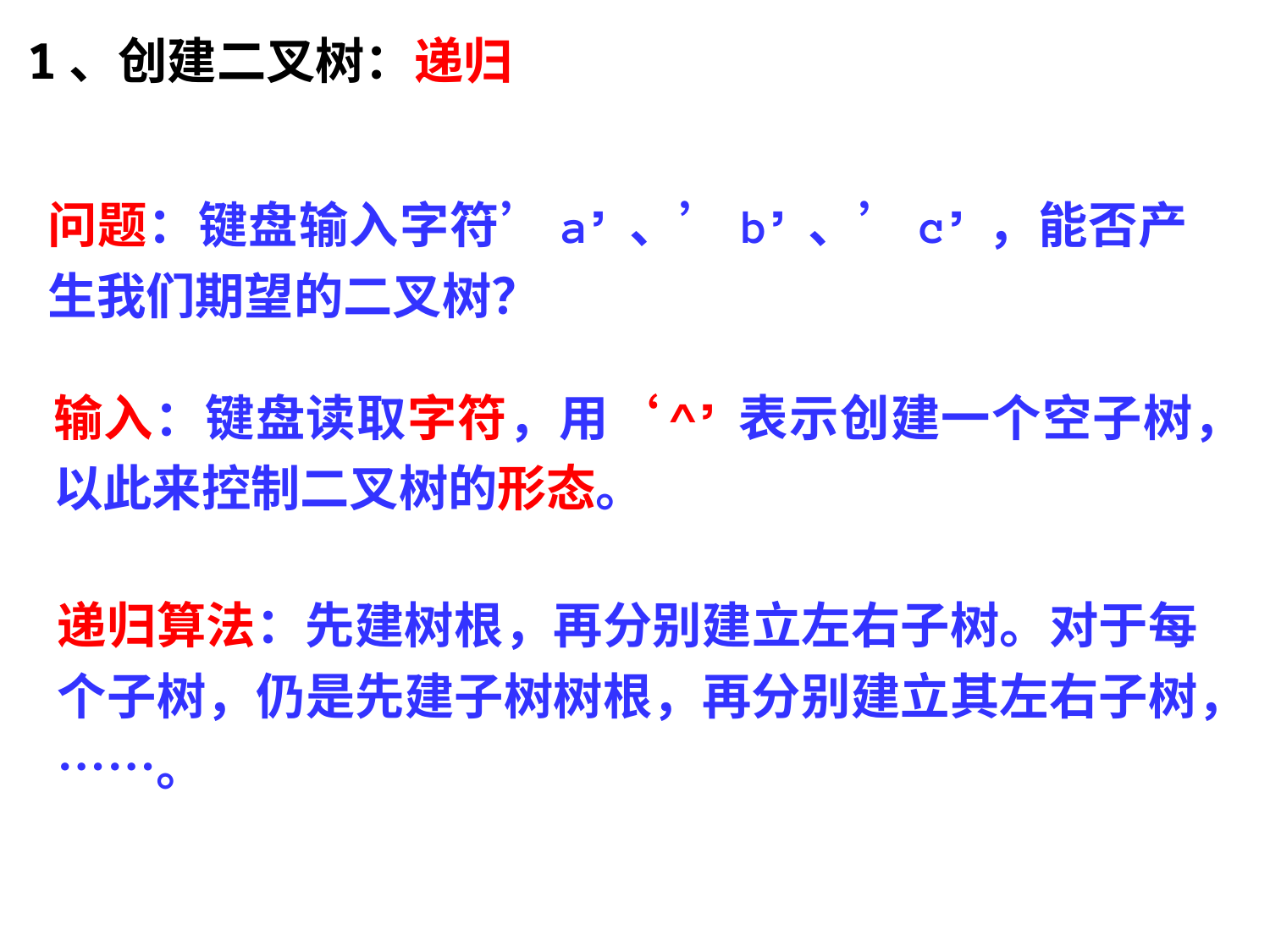

1、创建二叉树：递归
问题：键盘输入字符’a’、’b’、’c’，能否产生我们期望的二叉树？
输入：键盘读取字符，用‘^’表示创建一个空子树，以此来控制二叉树的形态。
递归算法：先建树根，再分别建立左右子树。对于每个子树，仍是先建子树树根，再分别建立其左右子树，……。